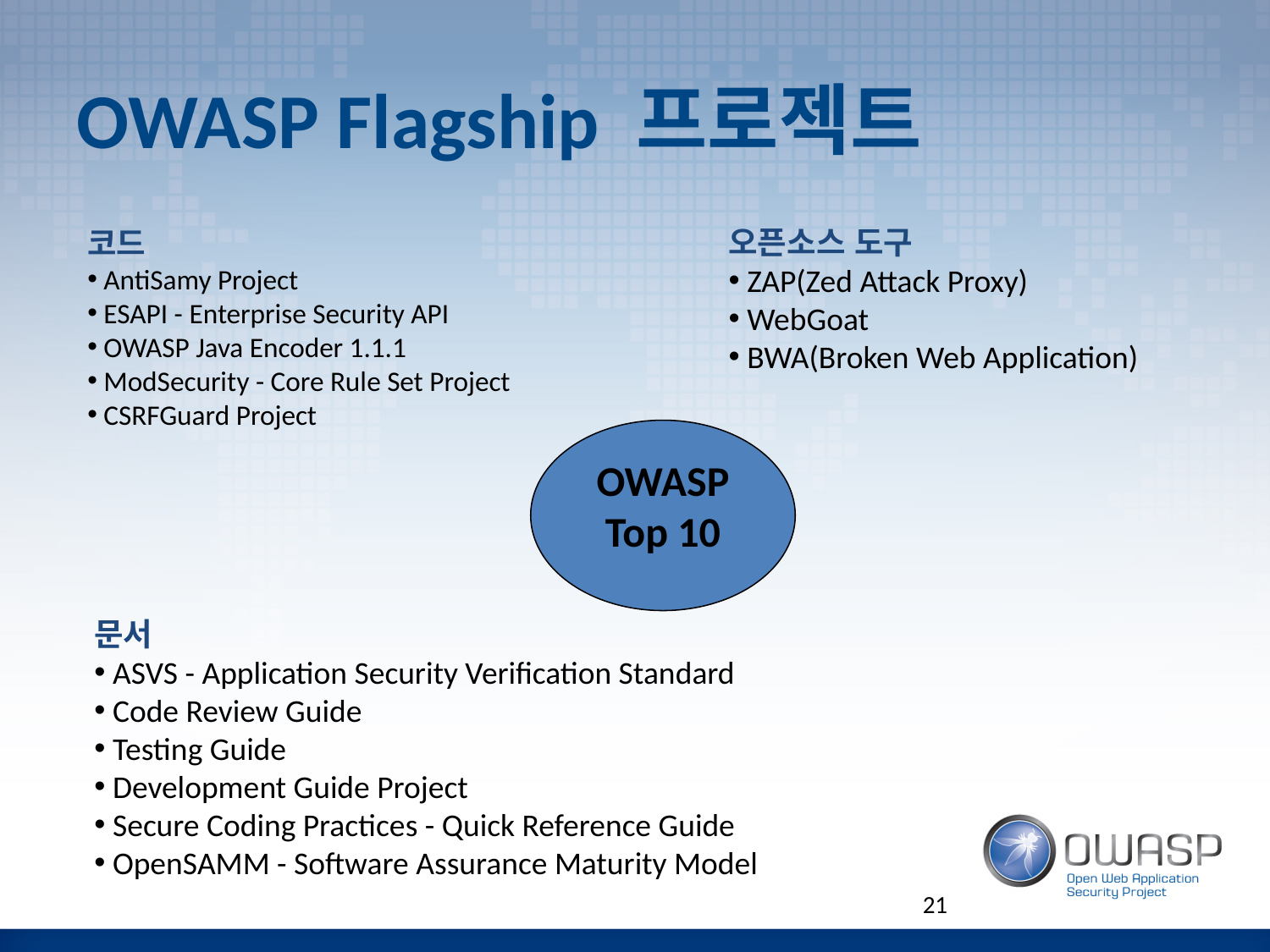

# OWASP Flagship 프로젝트
오픈소스 도구
 ZAP(Zed Attack Proxy)
 WebGoat
 BWA(Broken Web Application)
코드
 AntiSamy Project
 ESAPI - Enterprise Security API
 OWASP Java Encoder 1.1.1
 ModSecurity - Core Rule Set Project
 CSRFGuard Project
OWASP
Top 10
문서
 ASVS - Application Security Verification Standard
 Code Review Guide
 Testing Guide
 Development Guide Project
 Secure Coding Practices - Quick Reference Guide
 OpenSAMM - Software Assurance Maturity Model
21